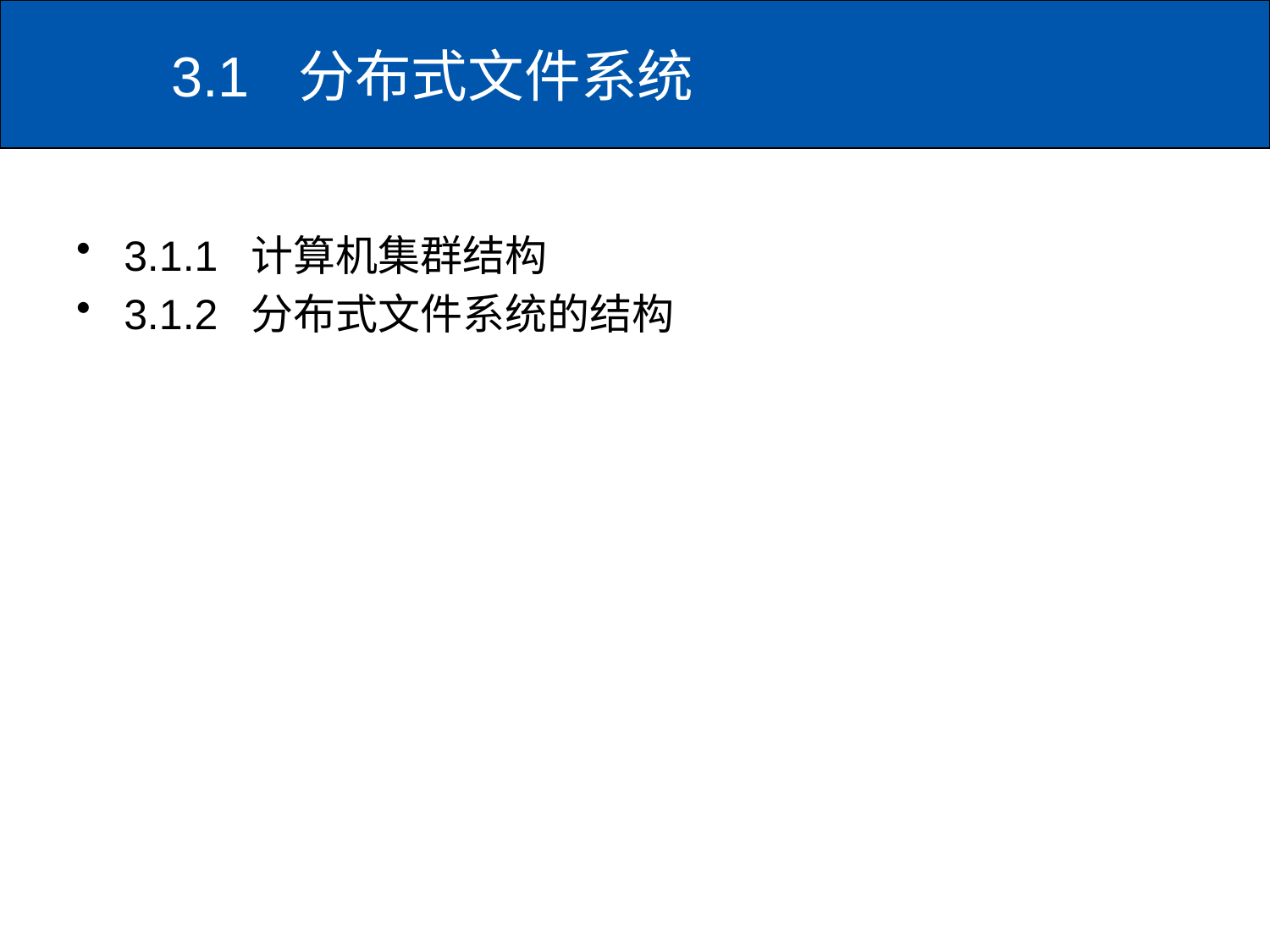

# 3.1	分布式文件系统
3.1.1	计算机集群结构
3.1.2	分布式文件系统的结构